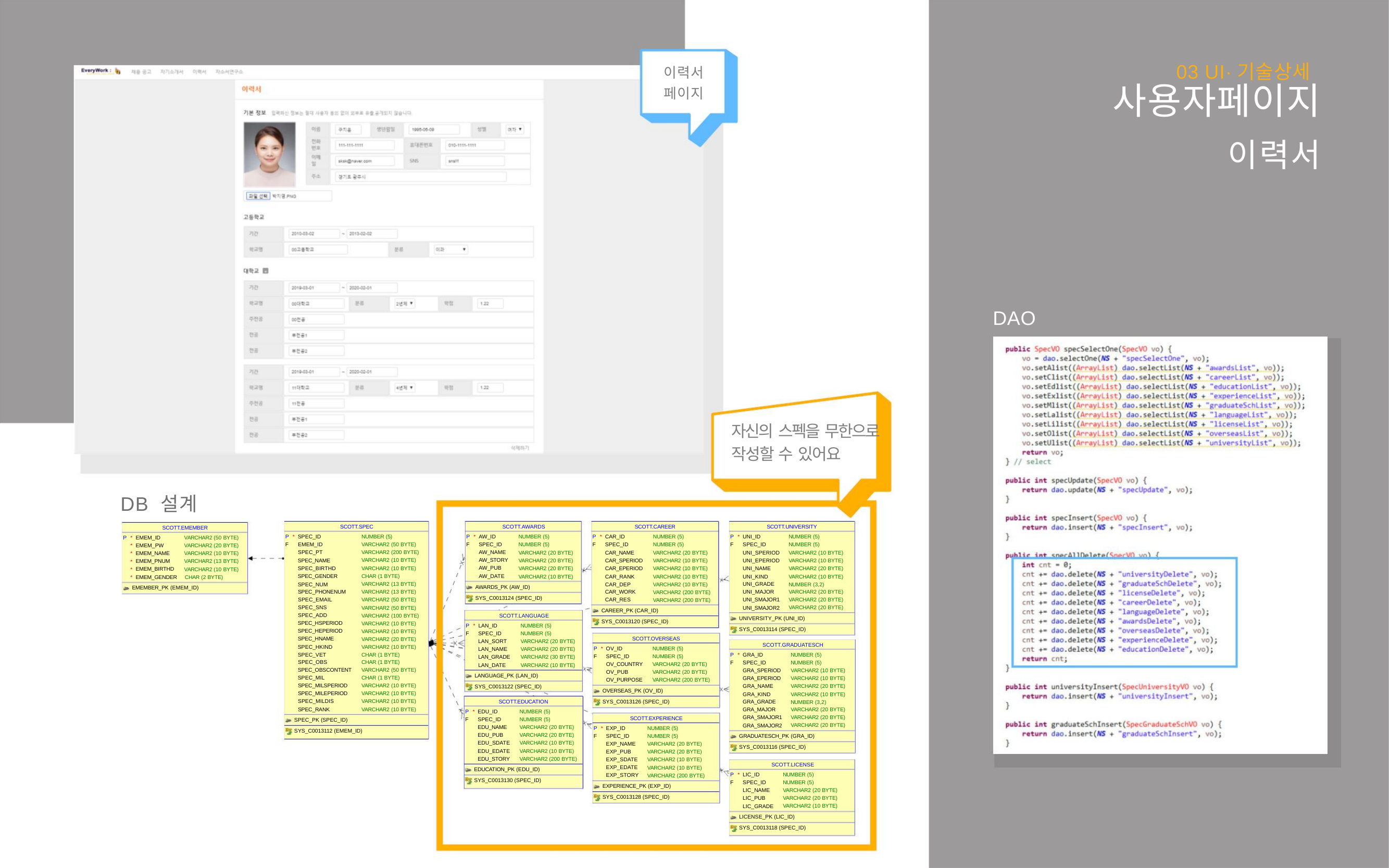

03 UI·기술상세
사용자페이지
이력서
페이지
이력서
DAO
자신의 스펙을 무한으로
작성할 수 있어요
DB 설계
SCOTT.SPEC
NUMBER (5)
SCOTT.AWARDS
SCOTT.CAREER
SCOTT.UNIVERSITY
SCOTT.EMEMBER
VARCHAR2 (50 BYTE)
P
F
*
SPEC_ID
P
F
*
AW_ID
NUMBER (5)
NUMBER (5)
P
F
*
CAR_ID
NUMBER (5)
P
F
*
UNI_ID
NUMBER (5)
P
*
*
*
*
*
*
EMEM_ID
EMEM_ID
VARCHAR2 (50 BYTE)
VARCHAR2 (200 BYTE)
VARCHAR2 (10 BYTE)
VARCHAR2 (10 BYTE)
CHAR (1 BYTE)
SPEC_ID
SPEC_ID
NUMBER (5)
SPEC_ID
NUMBER (5)
EMEM_PW
VARCHAR2 (20 BYTE)
VARCHAR2 (10 BYTE)
VARCHAR2 (13 BYTE)
VARCHAR2 (10 BYTE)
SPEC_PT
AW_NAME
AW_STORY
AW_PUB
VARCHAR2 (20 BYTE)
VARCHAR2 (20 BYTE)
VARCHAR2 (20 BYTE)
VARCHAR2 (10 BYTE)
CAR_NAME
CAR_SPERIOD
CAR_EPERIOD
CAR_RANK
CAR_DEP
VARCHAR2 (20 BYTE)
VARCHAR2 (10 BYTE)
VARCHAR2 (10 BYTE)
VARCHAR2 (10 BYTE)
VARCHAR2 (10 BYTE)
VARCHAR2 (200 BYTE)
VARCHAR2 (200 BYTE)
UNI_SPERIOD
UNI_EPERIOD
UNI_NAME
UNI_KIND
VARCHAR2 (10 BYTE)
VARCHAR2 (10 BYTE)
VARCHAR2 (20 BYTE)
VARCHAR2 (10 BYTE)
NUMBER (3,2)
EMEM_NAME
EMEM_PNUM
EMEM_BIRTHD
SPEC_NAME
SPEC_BIRTHD
SPEC_GENDER
SPEC_NUM
AW_DATE
EMEM_GENDER CHAR (2 BYTE)
EMEMBER_PK (EMEM_ID)
VARCHAR2 (13 BYTE)
VARCHAR2 (13 BYTE)
VARCHAR2 (50 BYTE)
VARCHAR2 (50 BYTE)
VARCHAR2 (100 BYTE)
VARCHAR2 (10 BYTE)
VARCHAR2 (10 BYTE)
VARCHAR2 (20 BYTE)
VARCHAR2 (10 BYTE)
CHAR (1 BYTE)
UNI_GRADE
UNI_MAJOR
UNI_SMAJOR1
UNI_SMAJOR2
AWARDS_PK (AW_ID)
SPEC_PHONENUM
SPEC_EMAIL
SPEC_SNS
CAR_WORK
CAR_RES
VARCHAR2 (20 BYTE)
VARCHAR2 (20 BYTE)
VARCHAR2 (20 BYTE)
SYS_C0013124 (SPEC_ID)
CAREER_PK (CAR_ID)
SPEC_ADD
SCOTT.LANGUAGE
UNIVERSITY_PK (UNI_ID)
SYS_C0013114 (SPEC_ID)
SYS_C0013120 (SPEC_ID)
SPEC_HSPERIOD
SPEC_HEPERIOD
SPEC_HNAME
SPEC_HKIND
SPEC_VET
P
F
*
LAN_ID
NUMBER (5)
SPEC_ID
NUMBER (5)
SCOTT.OVERSEAS
LAN_SORT
LAN_NAME
LAN_GRADE
LAN_DATE
VARCHAR2 (20 BYTE)
VARCHAR2 (20 BYTE)
VARCHAR2 (30 BYTE)
VARCHAR2 (10 BYTE)
SCOTT.GRADUATESCH
P
*
OV_ID
NUMBER (5)
P
F
*
GRA_ID
NUMBER (5)
F
SPEC_ID
NUMBER (5)
SPEC_OBS
CHAR (1 BYTE)
SPEC_ID
NUMBER (5)
OV_COUNTRY
OV_PUB
VARCHAR2 (20 BYTE)
VARCHAR2 (20 BYTE)
VARCHAR2 (200 BYTE)
SPEC_OBSCONTENT
SPEC_MIL
VARCHAR2 (50 BYTE)
CHAR (1 BYTE)
GRA_SPERIOD
GRA_EPERIOD
GRA_NAME
GRA_KIND
VARCHAR2 (10 BYTE)
VARCHAR2 (10 BYTE)
VARCHAR2 (20 BYTE)
VARCHAR2 (10 BYTE)
NUMBER (3,2)
LANGUAGE_PK (LAN_ID)
SYS_C0013122 (SPEC_ID)
OV_PURPOSE
SPEC_MILSPERIOD
SPEC_MILEPERIOD
SPEC_MILDIS
SPEC_RANK
VARCHAR2 (10 BYTE)
VARCHAR2 (10 BYTE)
VARCHAR2 (10 BYTE)
VARCHAR2 (10 BYTE)
OVERSEAS_PK (OV_ID)
SYS_C0013126 (SPEC_ID)
GRA_GRADE
GRA_MAJOR
GRA_SMAJOR1
GRA_SMAJOR2
SCOTT.EDUCATION
VARCHAR2 (20 BYTE)
VARCHAR2 (20 BYTE)
VARCHAR2 (20 BYTE)
P
F
*
EDU_ID
NUMBER (5)
SCOTT.EXPERIENCE
SPEC_ID
NUMBER (5)
SPEC_PK (SPEC_ID)
EDU_NAME
EDU_PUB
EDU_SDATE
EDU_EDATE
EDU_STORY
VARCHAR2 (20 BYTE)
VARCHAR2 (20 BYTE)
VARCHAR2 (10 BYTE)
VARCHAR2 (10 BYTE)
VARCHAR2 (200 BYTE)
P
F
*
EXP_ID
NUMBER (5)
SYS_C0013112 (EMEM_ID)
SPEC_ID
NUMBER (5)
GRADUATESCH_PK (GRA_ID)
SYS_C0013116 (SPEC_ID)
EXP_NAME
EXP_PUB
VARCHAR2 (20 BYTE)
VARCHAR2 (20 BYTE)
VARCHAR2 (10 BYTE)
VARCHAR2 (10 BYTE)
VARCHAR2 (200 BYTE)
EXP_SDATE
EXP_EDATE
EXP_STORY
SCOTT.LICENSE
EDUCATION_PK (EDU_ID)
SYS_C0013130 (SPEC_ID)
P
F
*
LIC_ID
NUMBER (5)
SPEC_ID
LIC_NAME
LIC_PUB
LIC_GRADE
NUMBER (5)
EXPERIENCE_PK (EXP_ID)
SYS_C0013128 (SPEC_ID)
VARCHAR2 (20 BYTE)
VARCHAR2 (20 BYTE)
VARCHAR2 (10 BYTE)
LICENSE_PK (LIC_ID)
SYS_C0013118 (SPEC_ID)